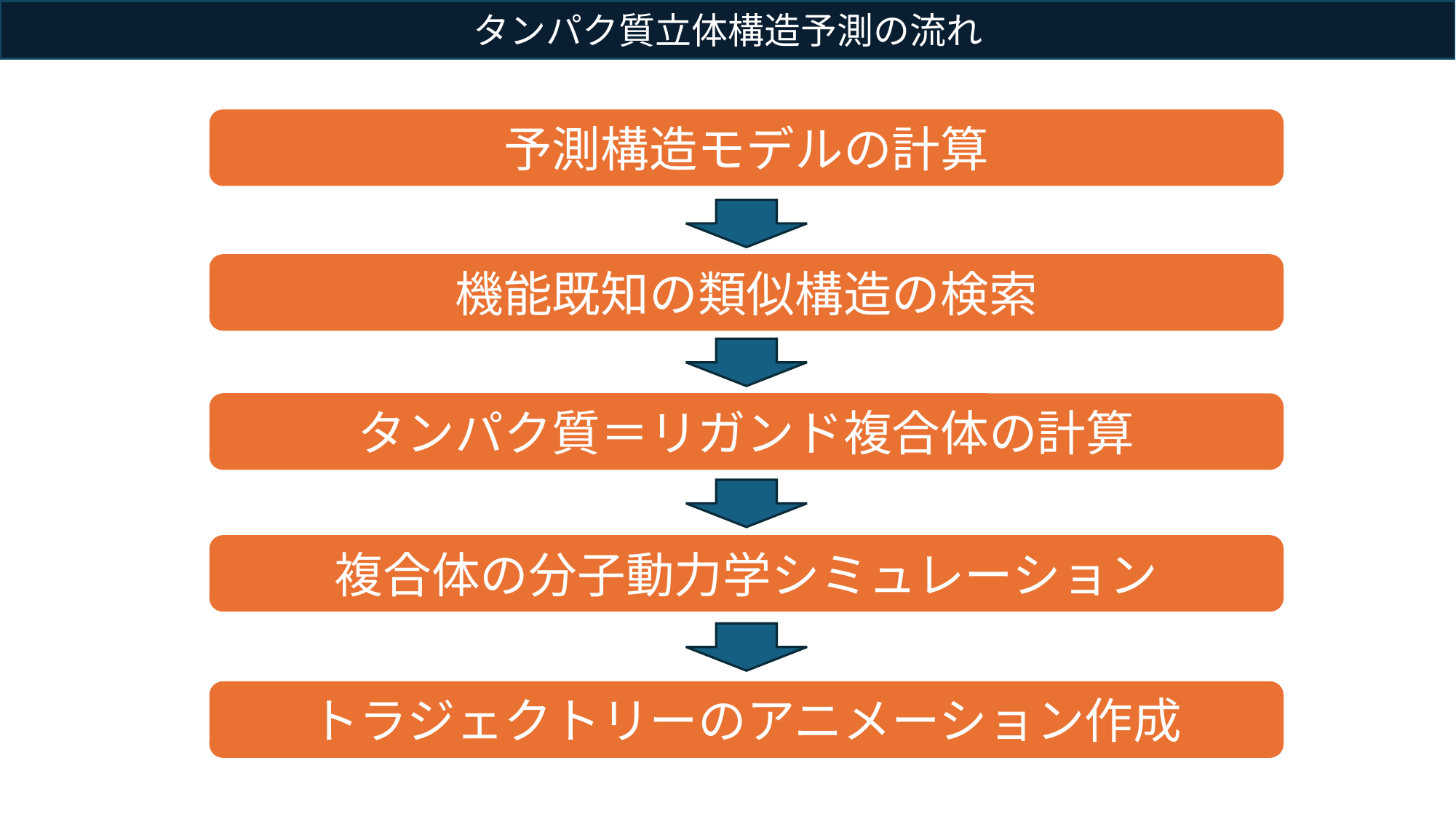

タンパク質立体構造予測の流れ
予測構造モデルの計算

機能既知の類似構造の検索

タンパク質＝リガンド複合体の計算

複合体の分子動力学シミュレーション

トラジェクトリーのアニメーション作成